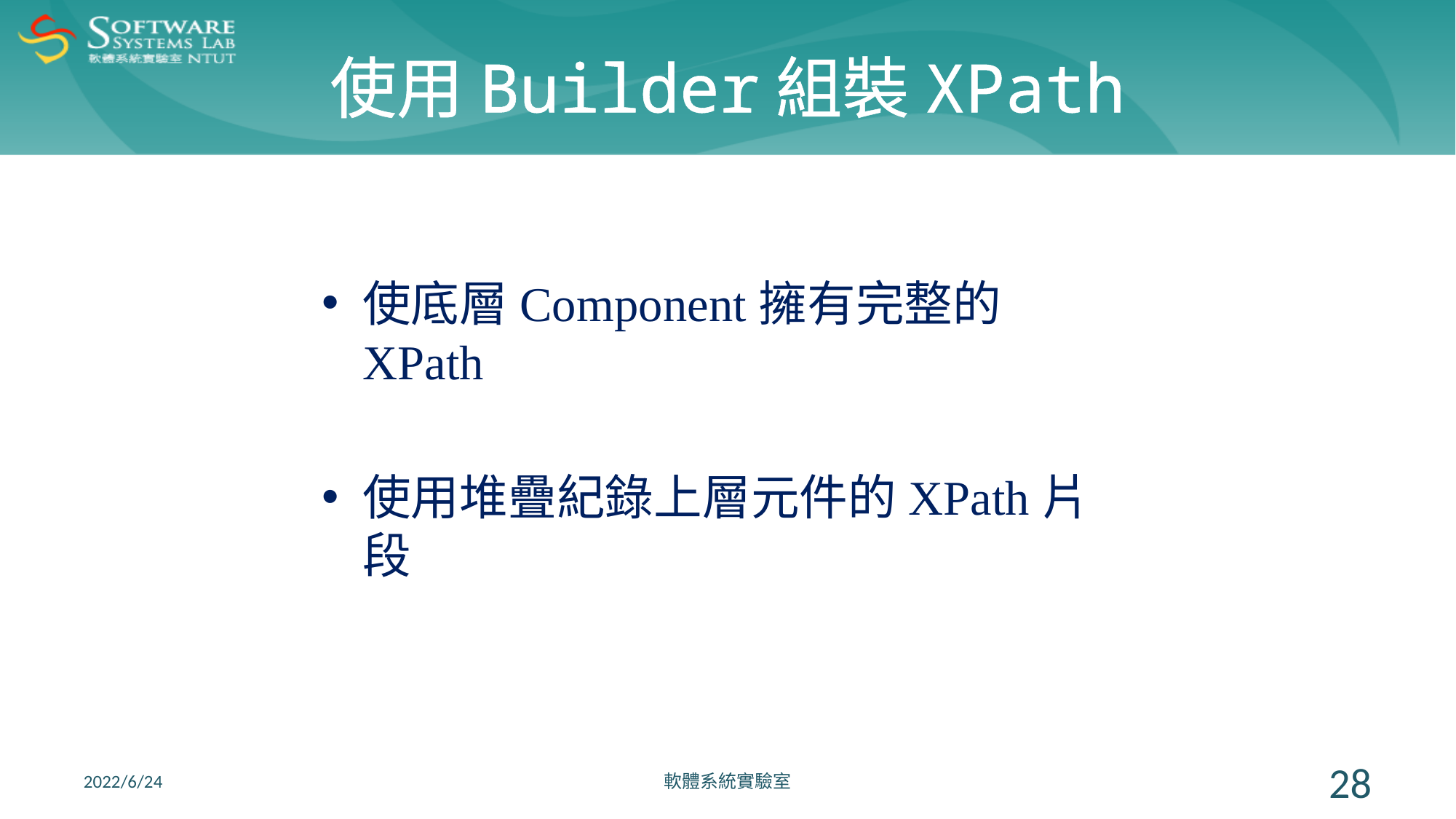

# 使用Builder組裝XPath
使底層Component擁有完整的XPath

使用堆疊紀錄上層元件的XPath片段
2022/6/24
軟體系統實驗室
28